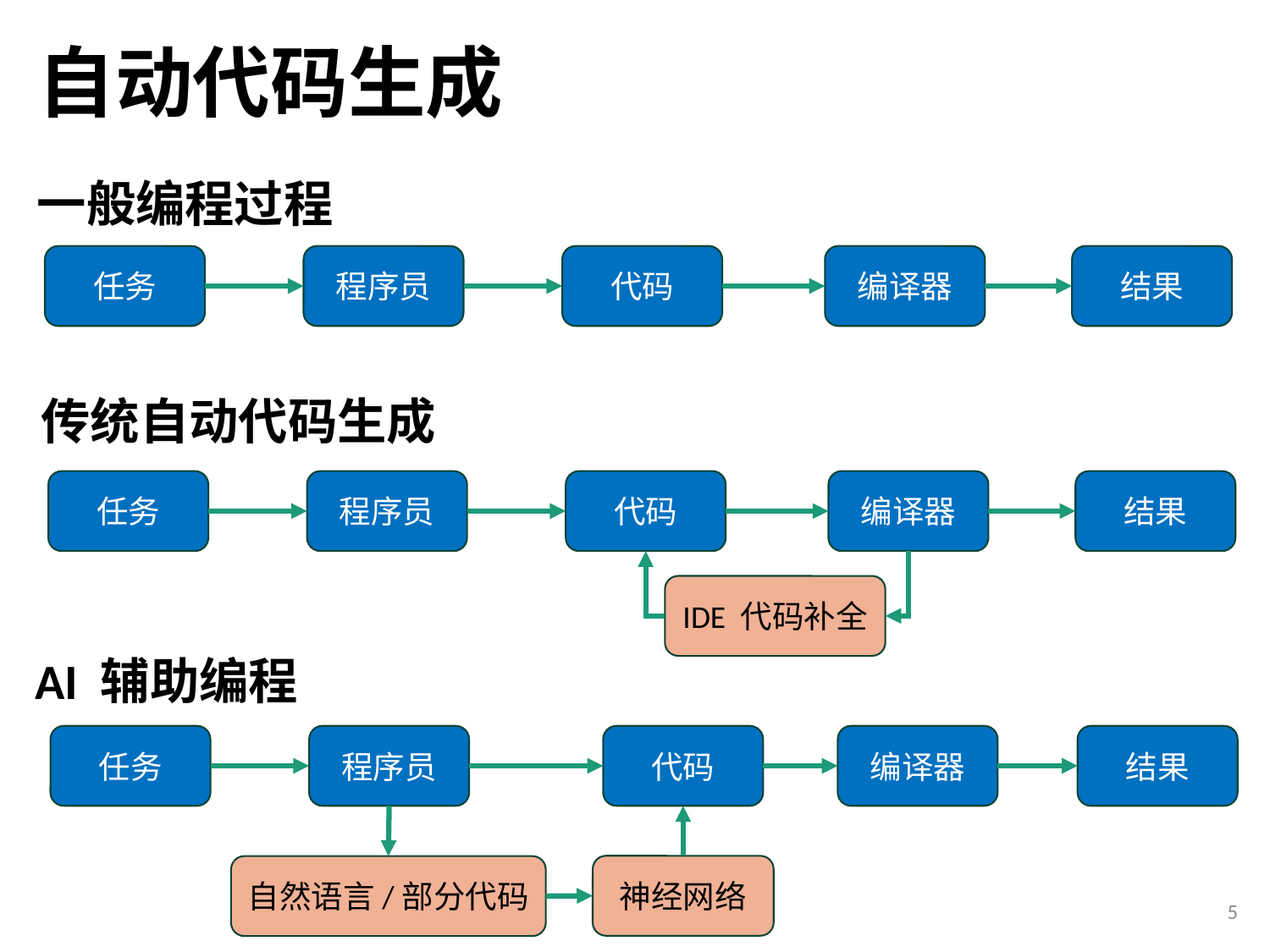

# 自动代码生成
一般编程过程
任务
程序员
代码
编译器
结果
传统自动代码生成
任务
程序员
代码
编译器
结果
IDE 代码补全
AI 辅助编程
任务
程序员
代码
编译器
结果
神经网络
自然语言/部分代码
5